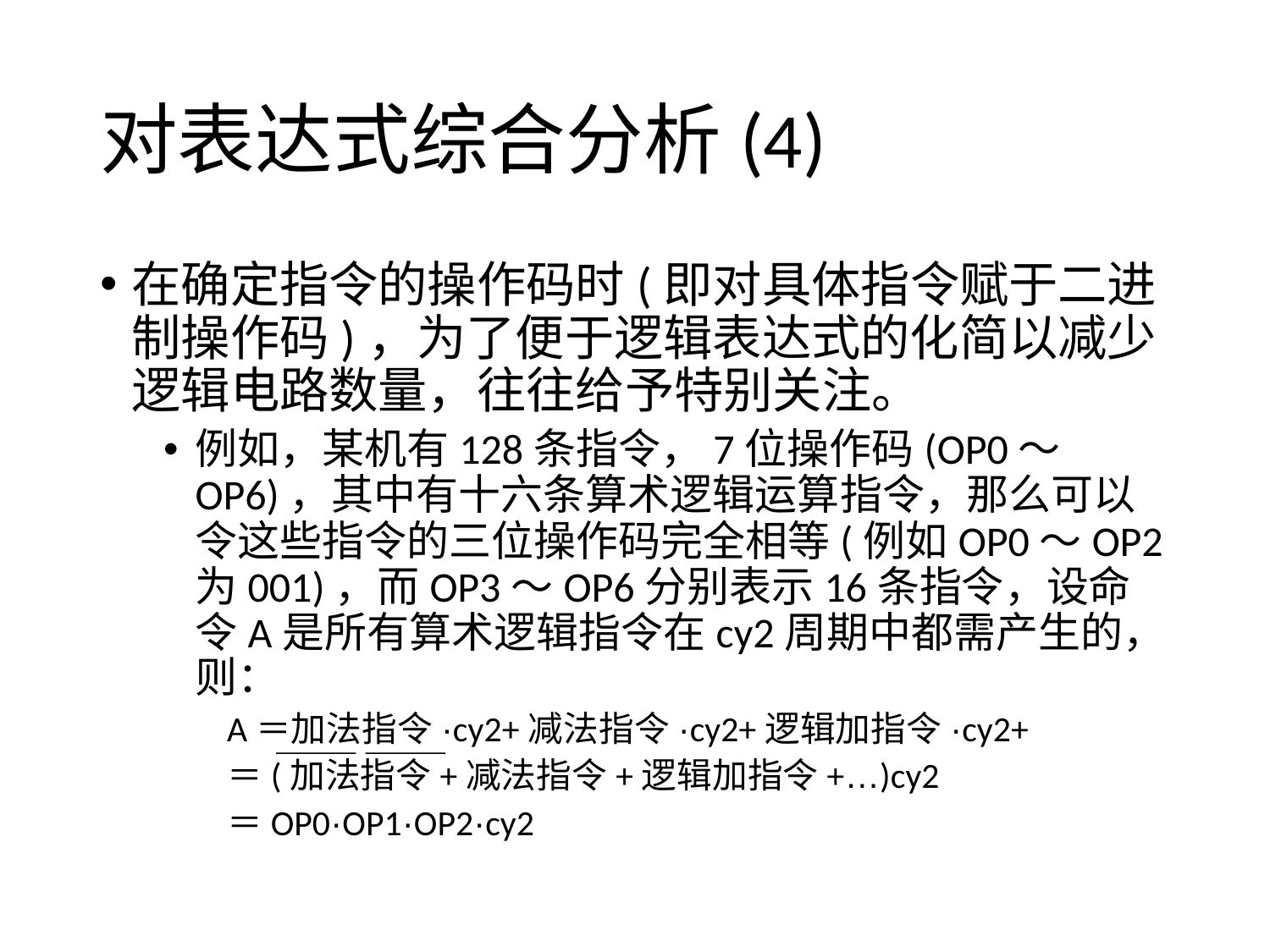

# 对表达式综合分析(4)
在确定指令的操作码时(即对具体指令赋于二进制操作码)，为了便于逻辑表达式的化简以减少逻辑电路数量，往往给予特别关注。
例如，某机有128条指令，7位操作码(OP0～OP6)，其中有十六条算术逻辑运算指令，那么可以令这些指令的三位操作码完全相等(例如OP0～OP2为001)，而OP3～OP6分别表示16条指令，设命令A是所有算术逻辑指令在cy2周期中都需产生的，则：
A＝加法指令·cy2+减法指令·cy2+逻辑加指令·cy2+
＝(加法指令+减法指令+逻辑加指令+…)cy2
＝OP0·OP1·OP2·cy2